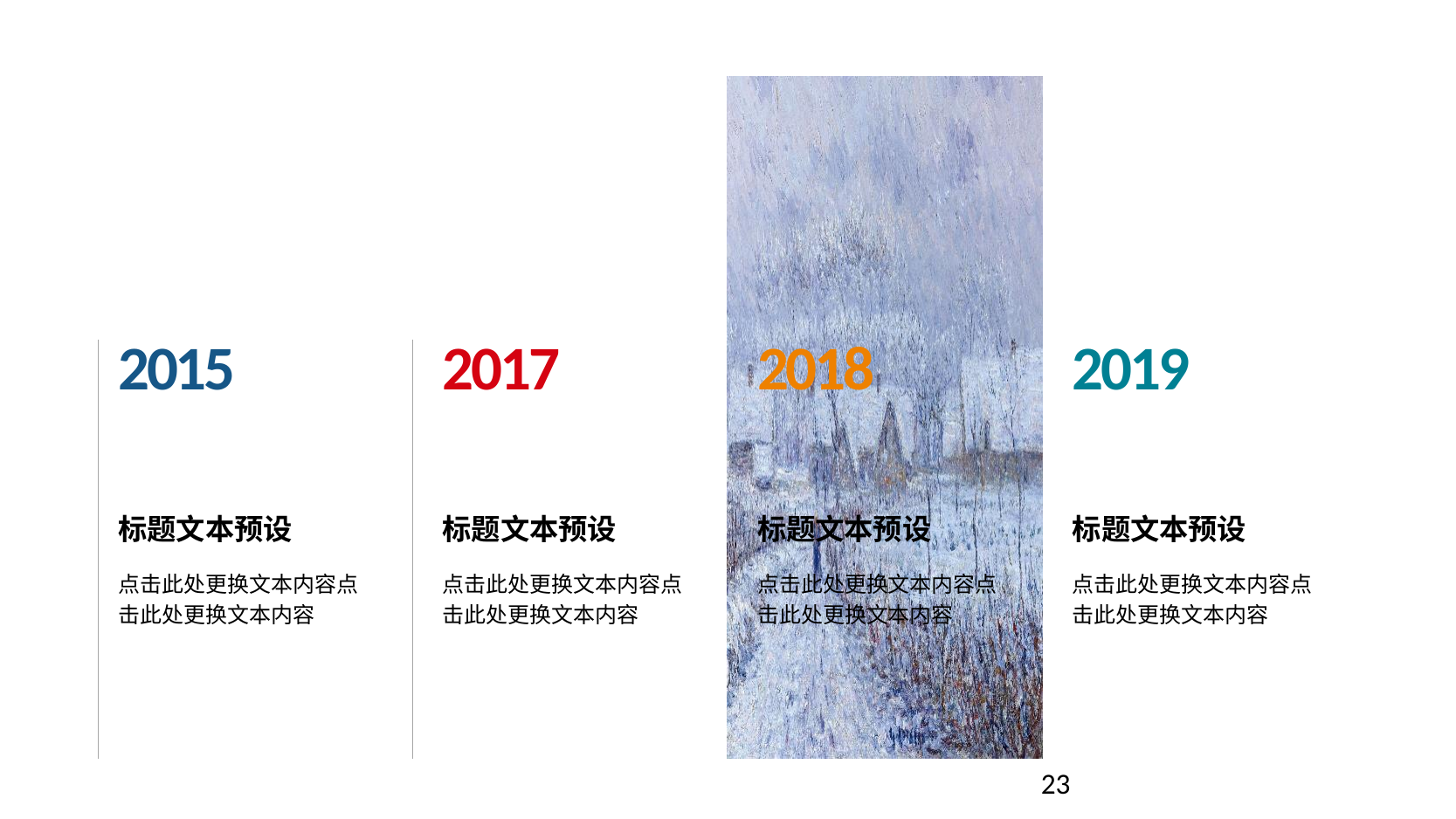

2015
2017
2018
2019
标题文本预设
标题文本预设
标题文本预设
标题文本预设
点击此处更换文本内容点击此处更换文本内容
点击此处更换文本内容点击此处更换文本内容
点击此处更换文本内容点击此处更换文本内容
点击此处更换文本内容点击此处更换文本内容
23